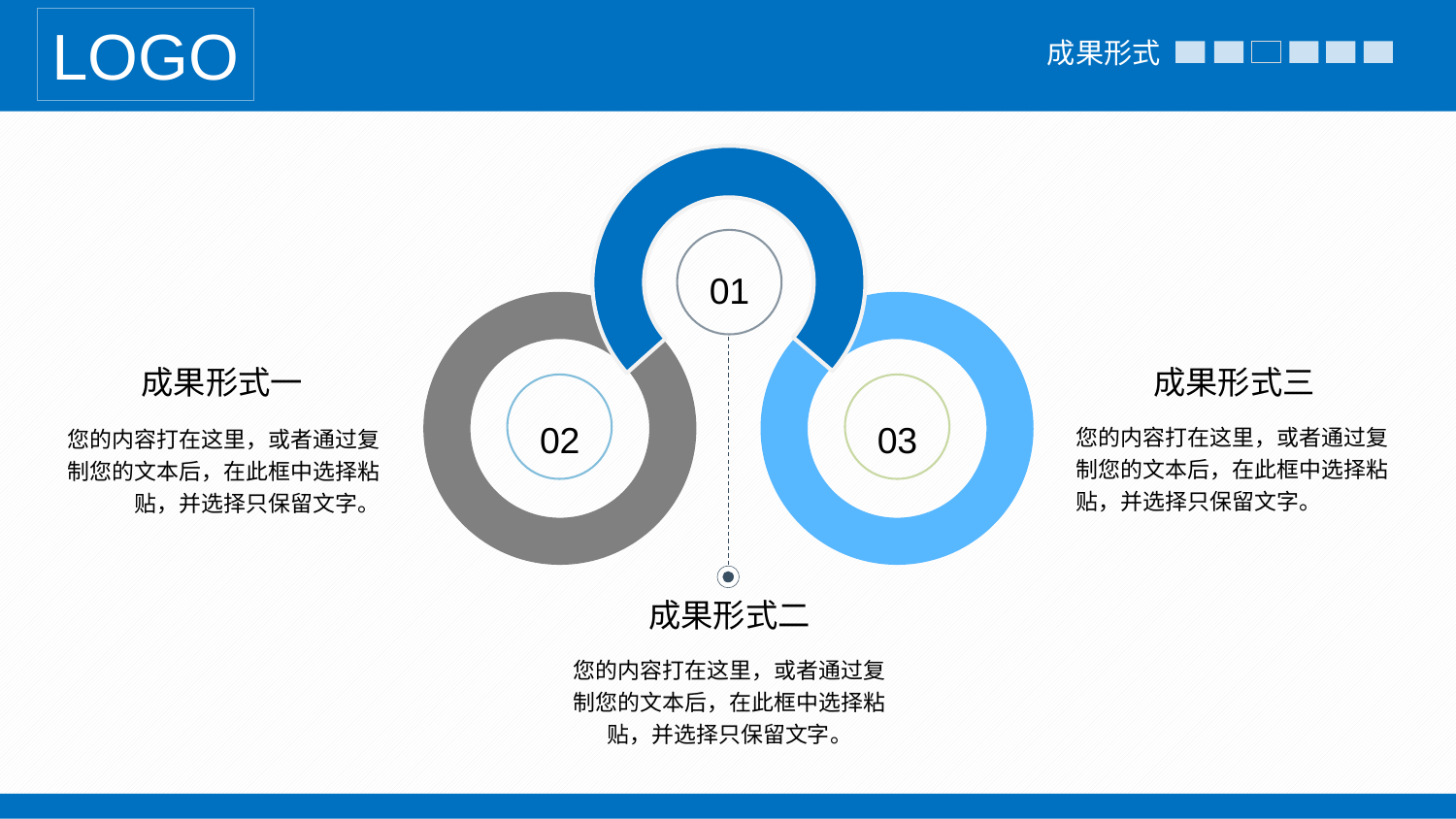

LOGO
成果形式

01

02

03

成果形式一
您的内容打在这里，或者通过复制您的文本后，在此框中选择粘贴，并选择只保留文字。
成果形式三
您的内容打在这里，或者通过复制您的文本后，在此框中选择粘贴，并选择只保留文字。
成果形式二
您的内容打在这里，或者通过复制您的文本后，在此框中选择粘贴，并选择只保留文字。